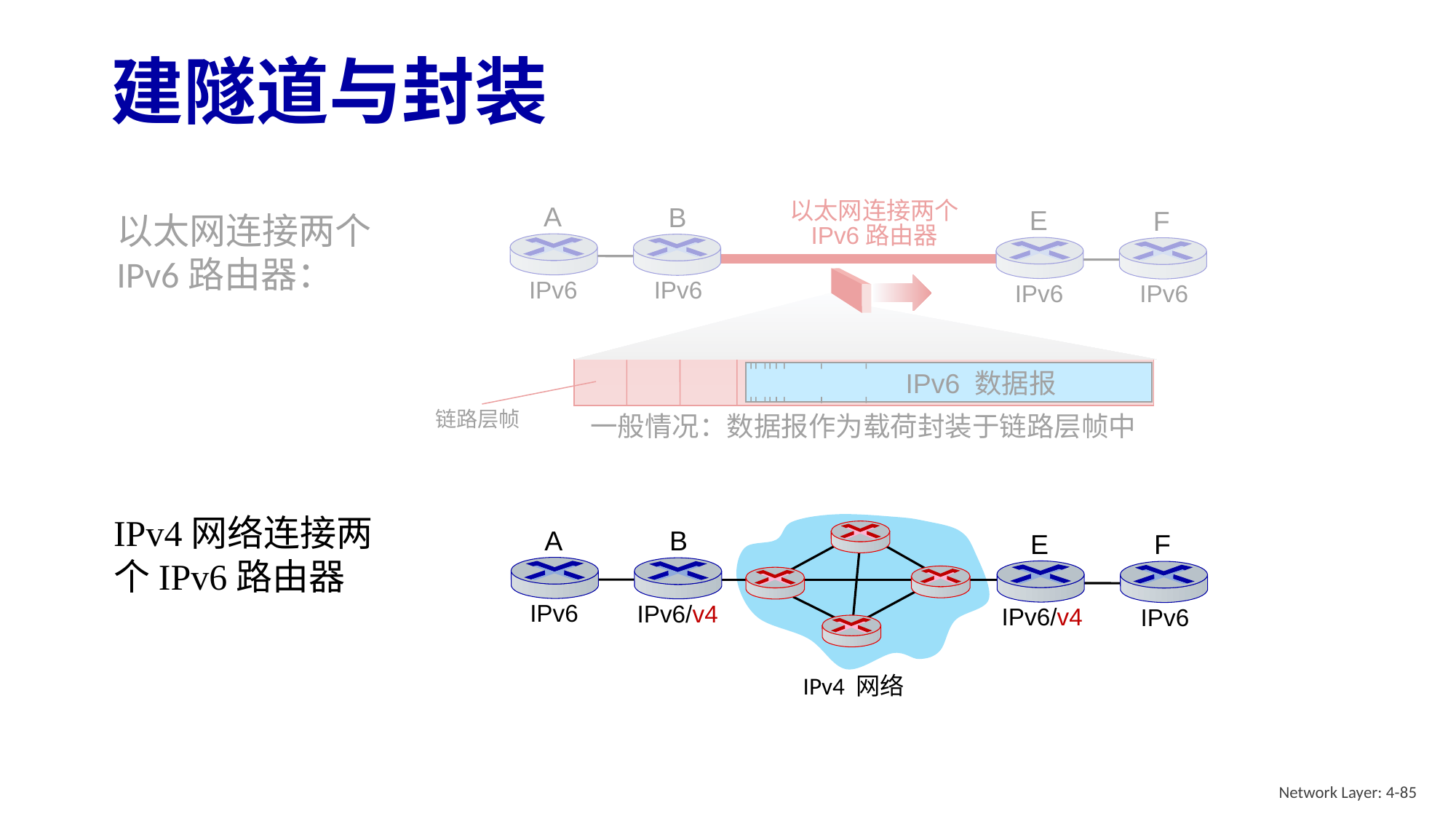

# 建隧道与封装

A
B

IPv6
IPv6
以太网连接两个
IPv6路由器
E
F

IPv6
IPv6

以太网连接两个 IPv6路由器：

IPv6 数据报

链路层帧
一般情况：数据报作为载荷封装于链路层帧中
IPv4网络连接两个IPv6路由器

A
B

IPv6
IPv6/v4
E
F

IPv6/v4
IPv6
IPv4 网络
Network Layer: 4-85